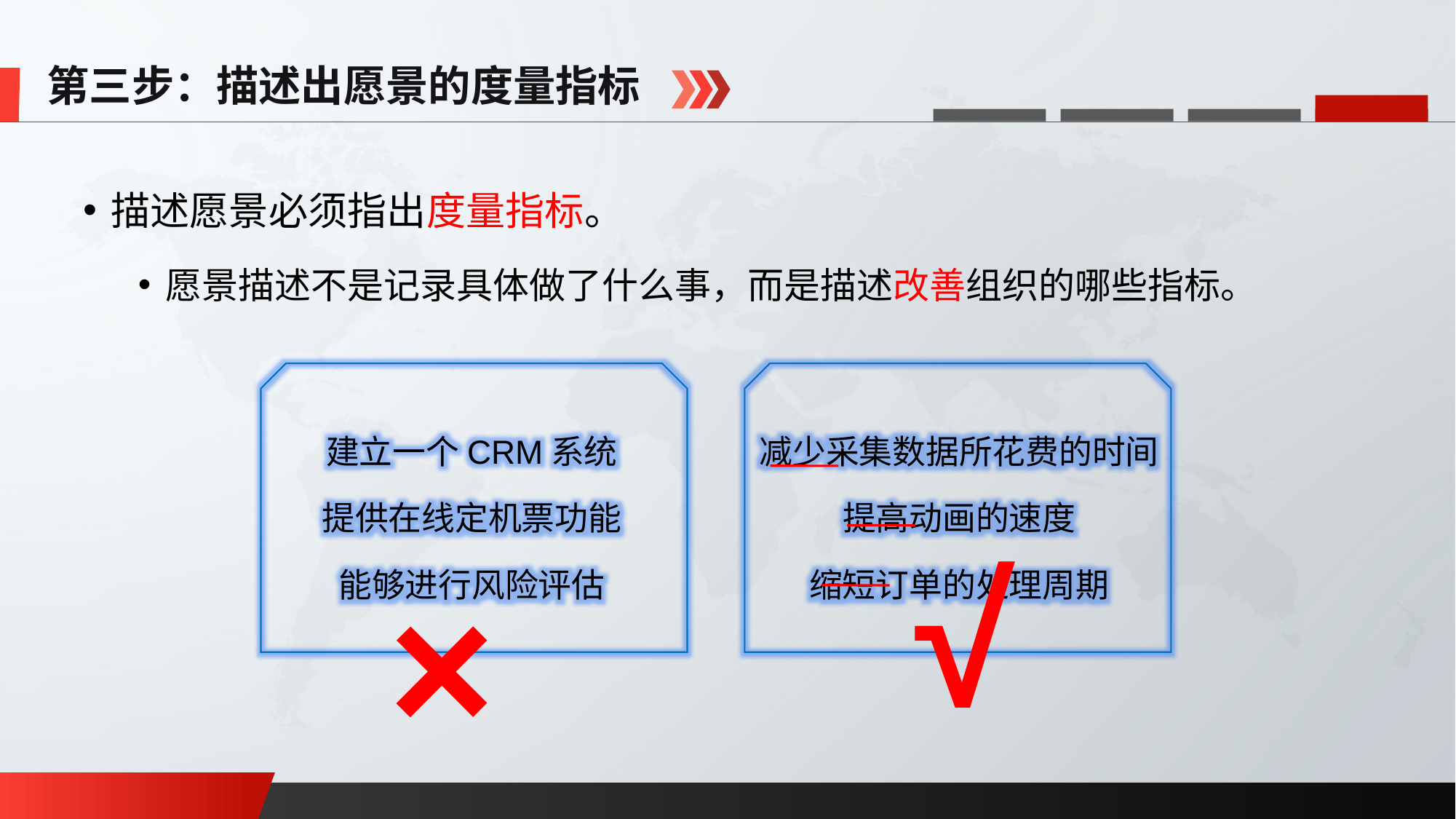

第三步：描述出愿景的度量指标

描述愿景必须指出度量指标。
愿景描述不是记录具体做了什么事，而是描述改善组织的哪些指标。

建立一个CRM系统
提供在线定机票功能
能够进行风险评估

减少采集数据所花费的时间
提高动画的速度
缩短订单的处理周期

√
×